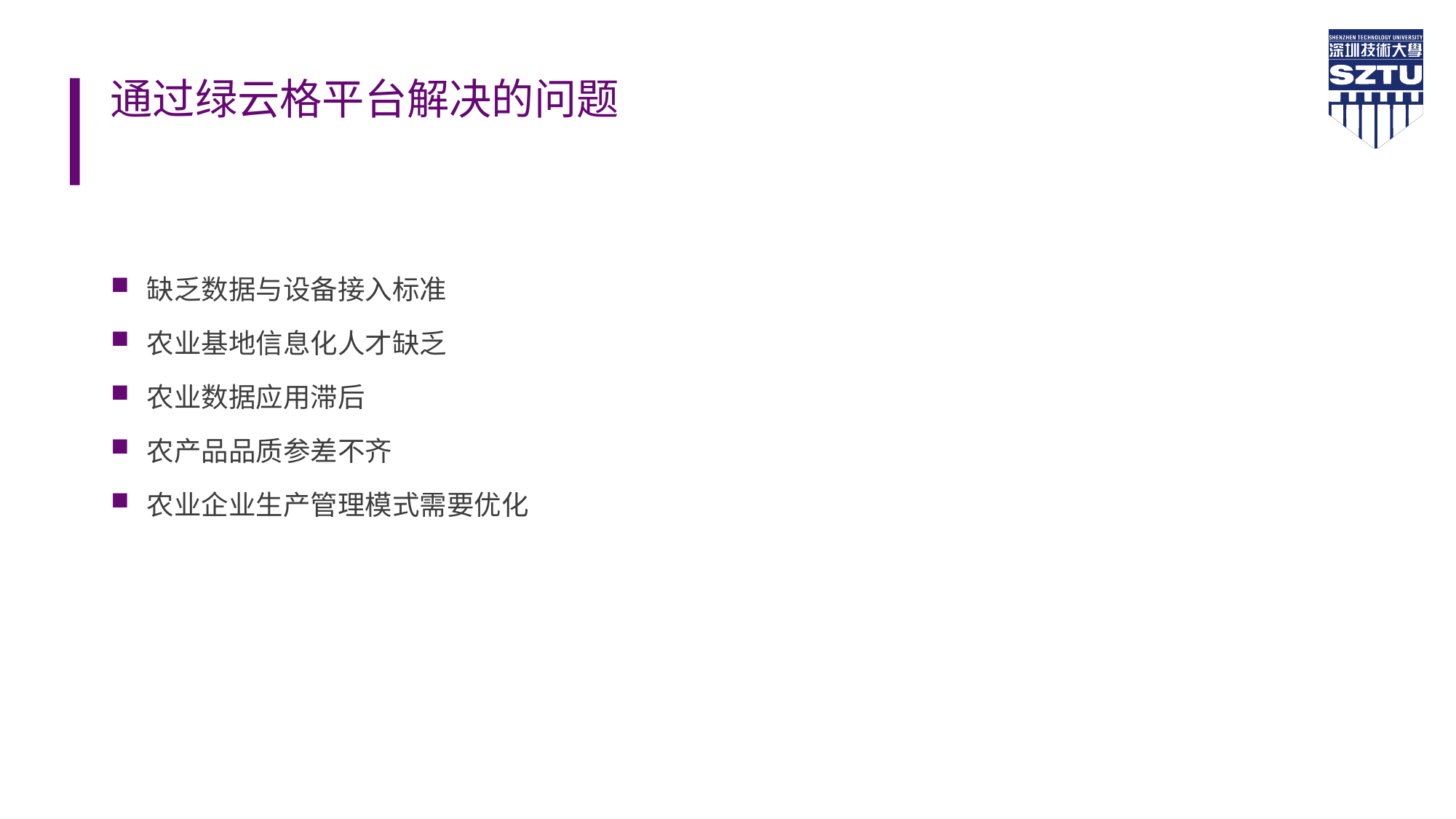

# 通过绿云格平台解决的问题
缺乏数据与设备接入标准
农业基地信息化人才缺乏
农业数据应用滞后
农产品品质参差不齐
农业企业生产管理模式需要优化